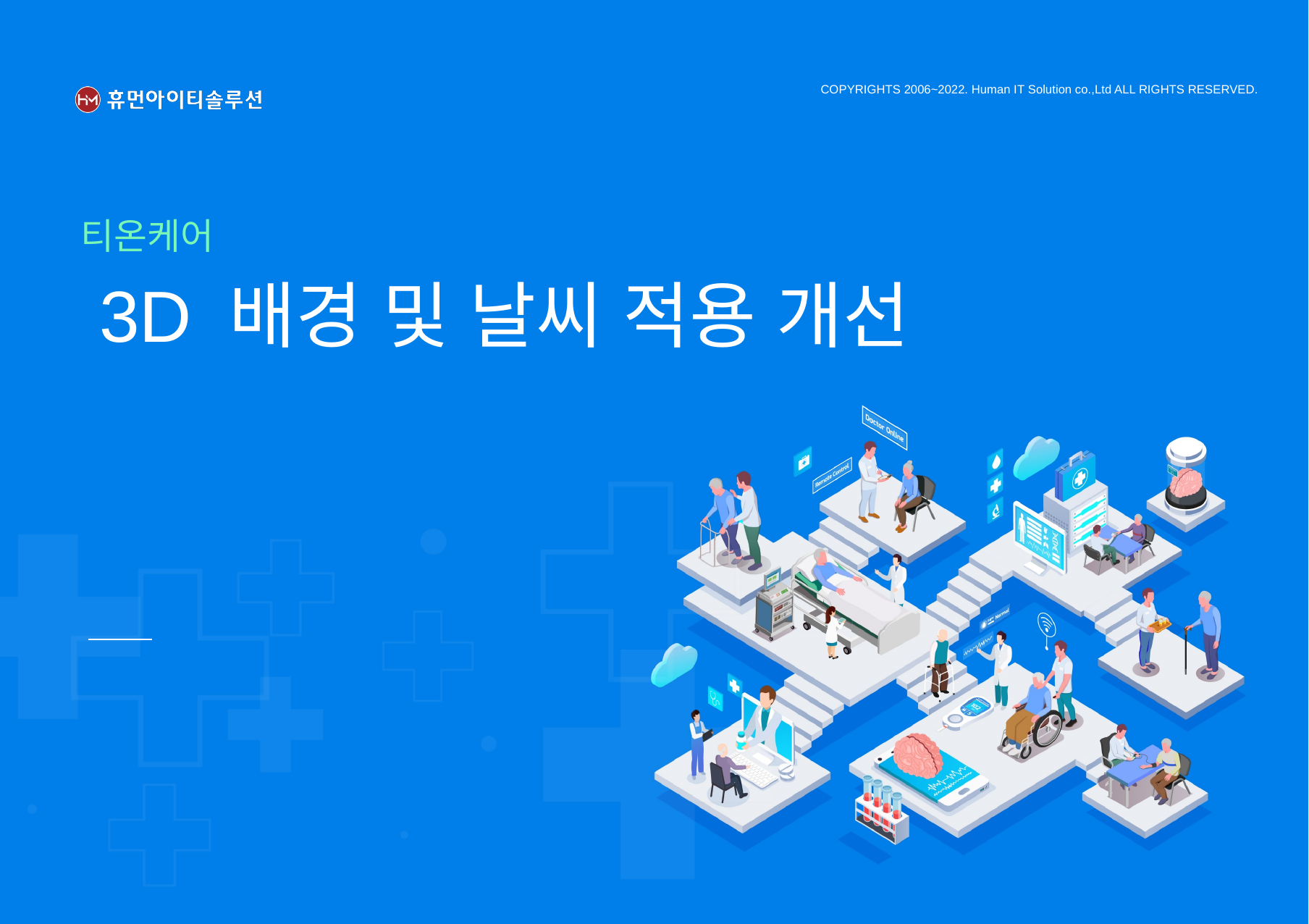

COPYRIGHTS 2006~2022. Human IT Solution co.,Ltd ALL RIGHTS RESERVED.
티온케어
3D 배경 및 날씨 적용 개선

IT와 하나된 휴머니즘을 실현시키는 Human IT Solution이 되겠습니다.